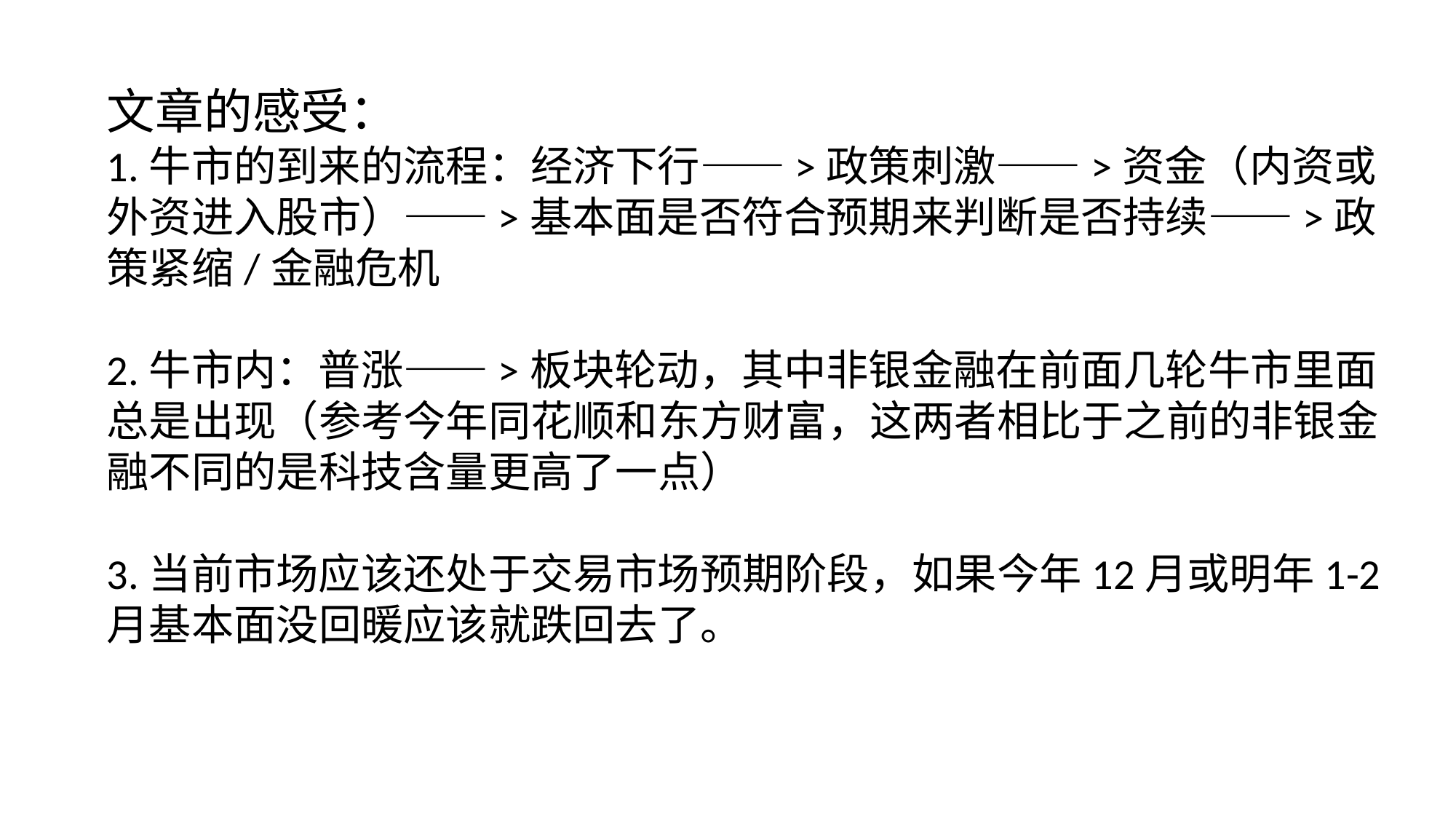

文章的感受：
1.牛市的到来的流程：经济下行——>政策刺激——>资金（内资或外资进入股市）——>基本面是否符合预期来判断是否持续——>政策紧缩/金融危机

2.牛市内：普涨——>板块轮动，其中非银金融在前面几轮牛市里面总是出现（参考今年同花顺和东方财富，这两者相比于之前的非银金融不同的是科技含量更高了一点）

3.当前市场应该还处于交易市场预期阶段，如果今年12月或明年1-2月基本面没回暖应该就跌回去了。